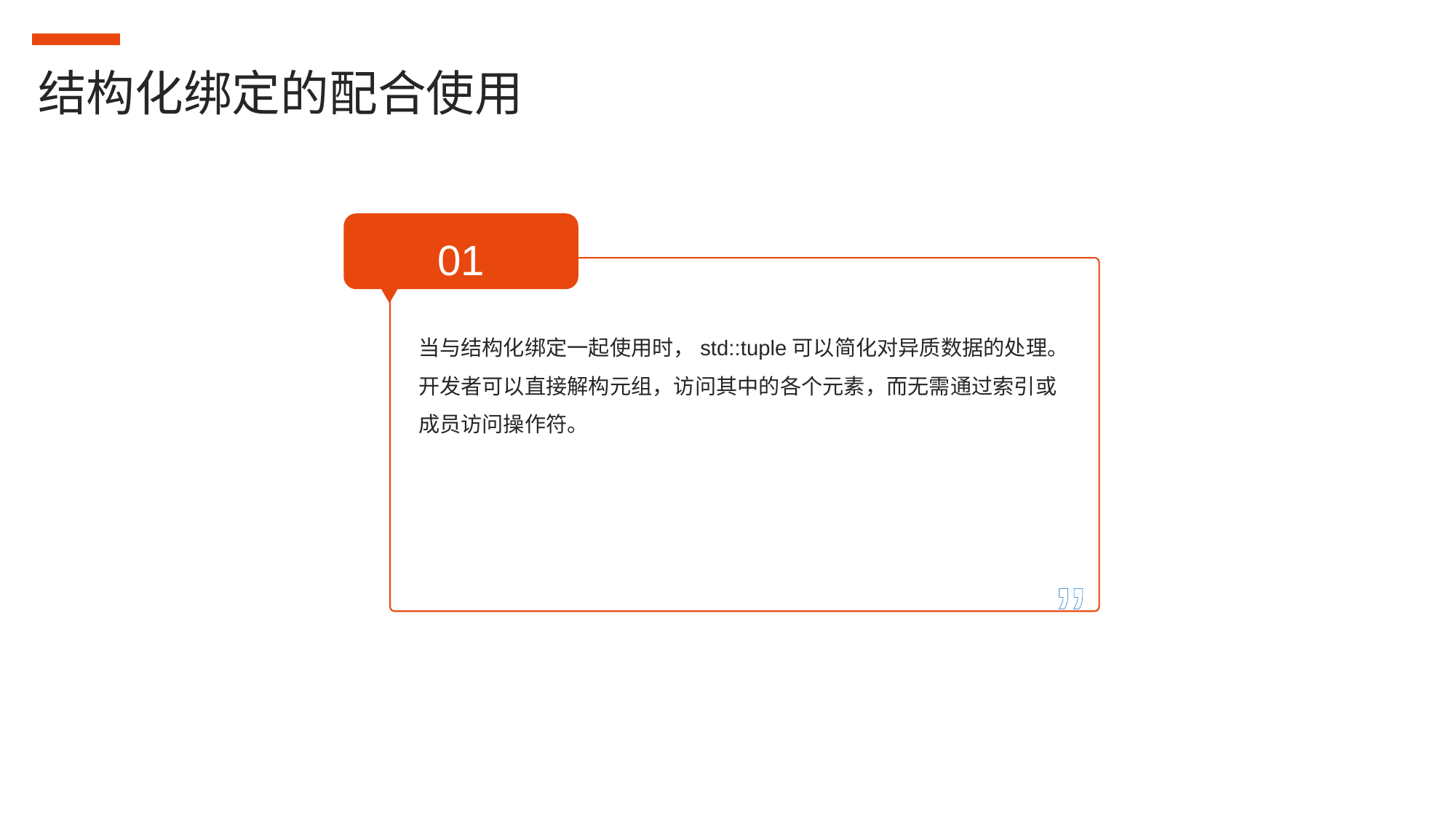

结构化绑定的配合使用

01

当与结构化绑定一起使用时，std::tuple可以简化对异质数据的处理。开发者可以直接解构元组，访问其中的各个元素，而无需通过索引或成员访问操作符。
”